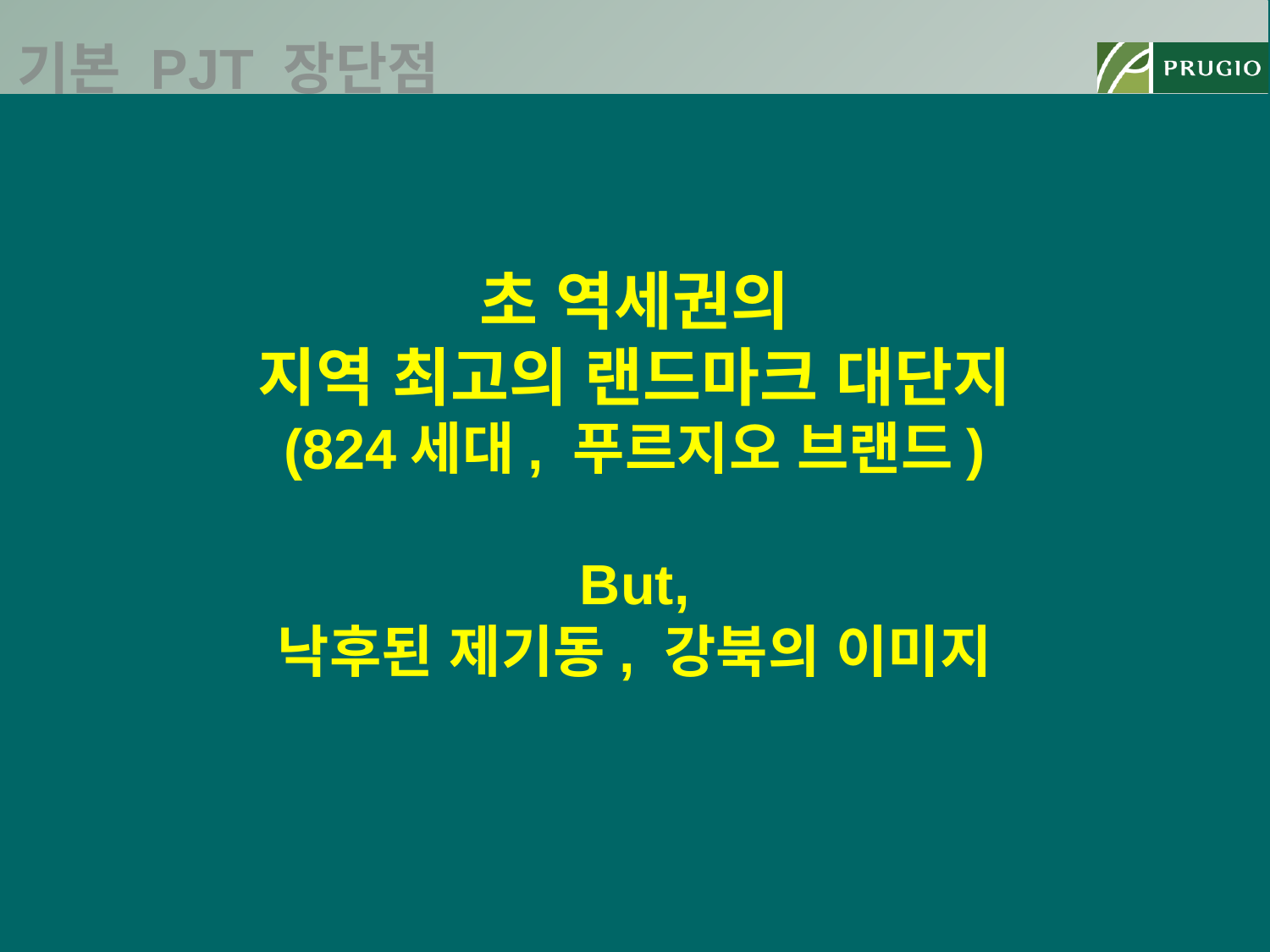

기본 PJT 장단점
초 역세권의
지역 최고의 랜드마크 대단지
(824세대, 푸르지오 브랜드)

But,
낙후된 제기동, 강북의 이미지